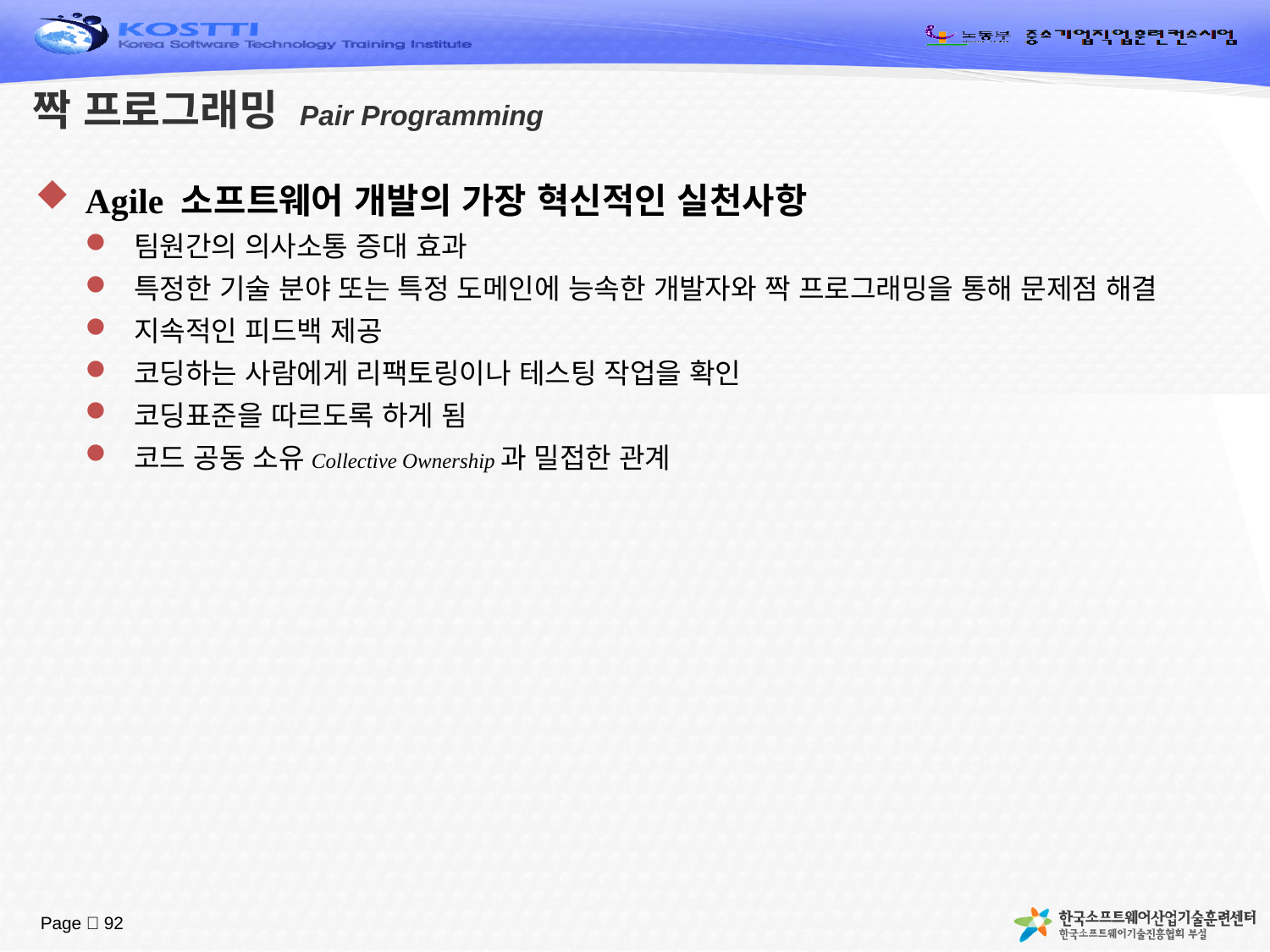

# 짝 프로그래밍 Pair Programming
Agile 소프트웨어 개발의 가장 혁신적인 실천사항
팀원간의 의사소통 증대 효과
특정한 기술 분야 또는 특정 도메인에 능속한 개발자와 짝 프로그래밍을 통해 문제점 해결
지속적인 피드백 제공
코딩하는 사람에게 리팩토링이나 테스팅 작업을 확인
코딩표준을 따르도록 하게 됨
코드 공동 소유Collective Ownership과 밀접한 관계